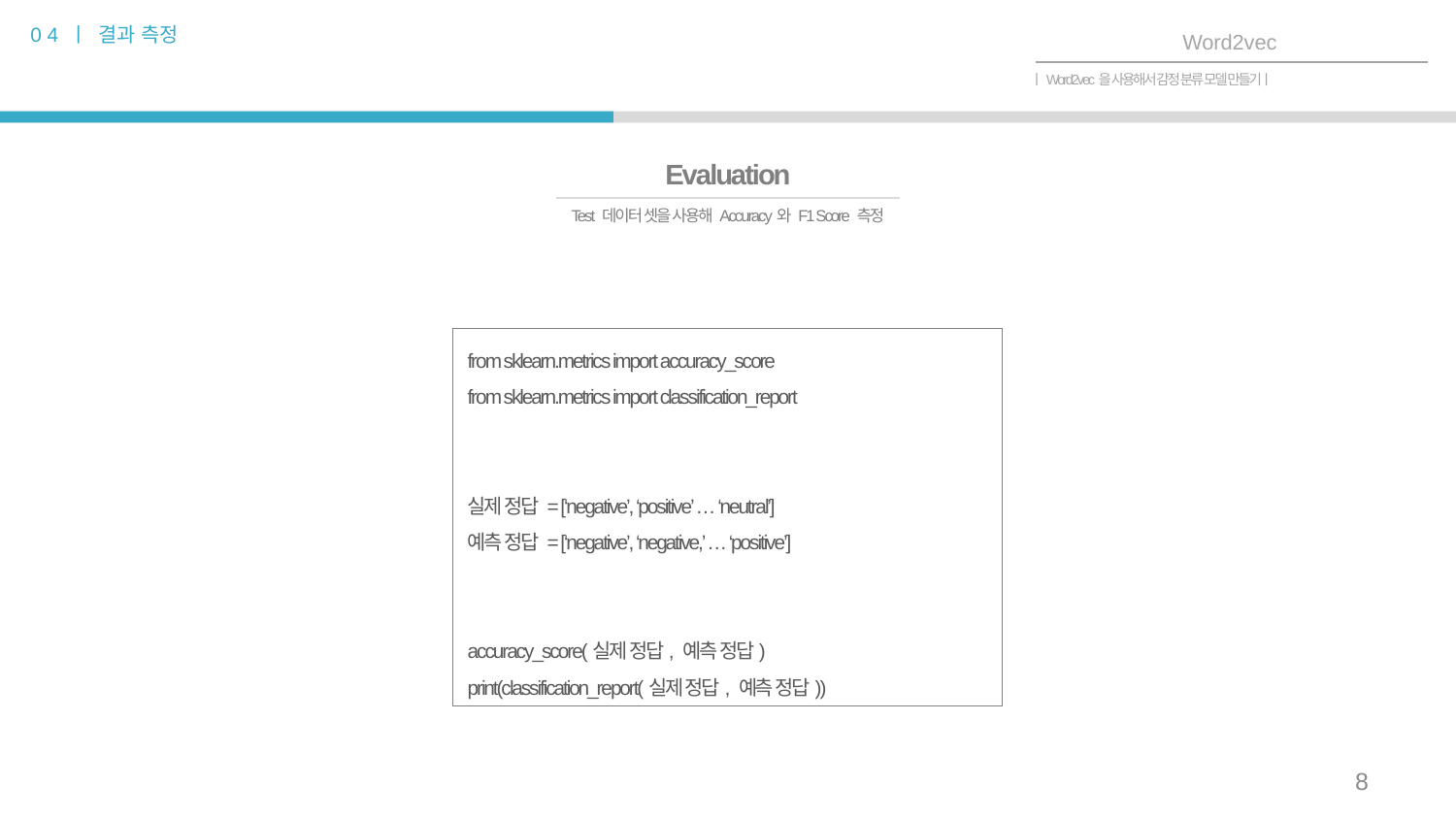

0 4 ㅣ  결과 측정
Word2vec
ㅣWord2vec을 사용해서 감정 분류 모델 만들기ㅣ

Evaluation
Test 데이터 셋을 사용해 Accuracy와 F1 Score 측정
from sklearn.metrics import accuracy_score
from sklearn.metrics import classification_report

실제 정답 = [‘negative’, ‘positive’ … ‘neutral’]
예측 정답 = [‘negative’, ‘negative,’ … ‘positive’]

accuracy_score(실제 정답, 예측 정답)
print(classification_report(실제 정답, 예측 정답))
8